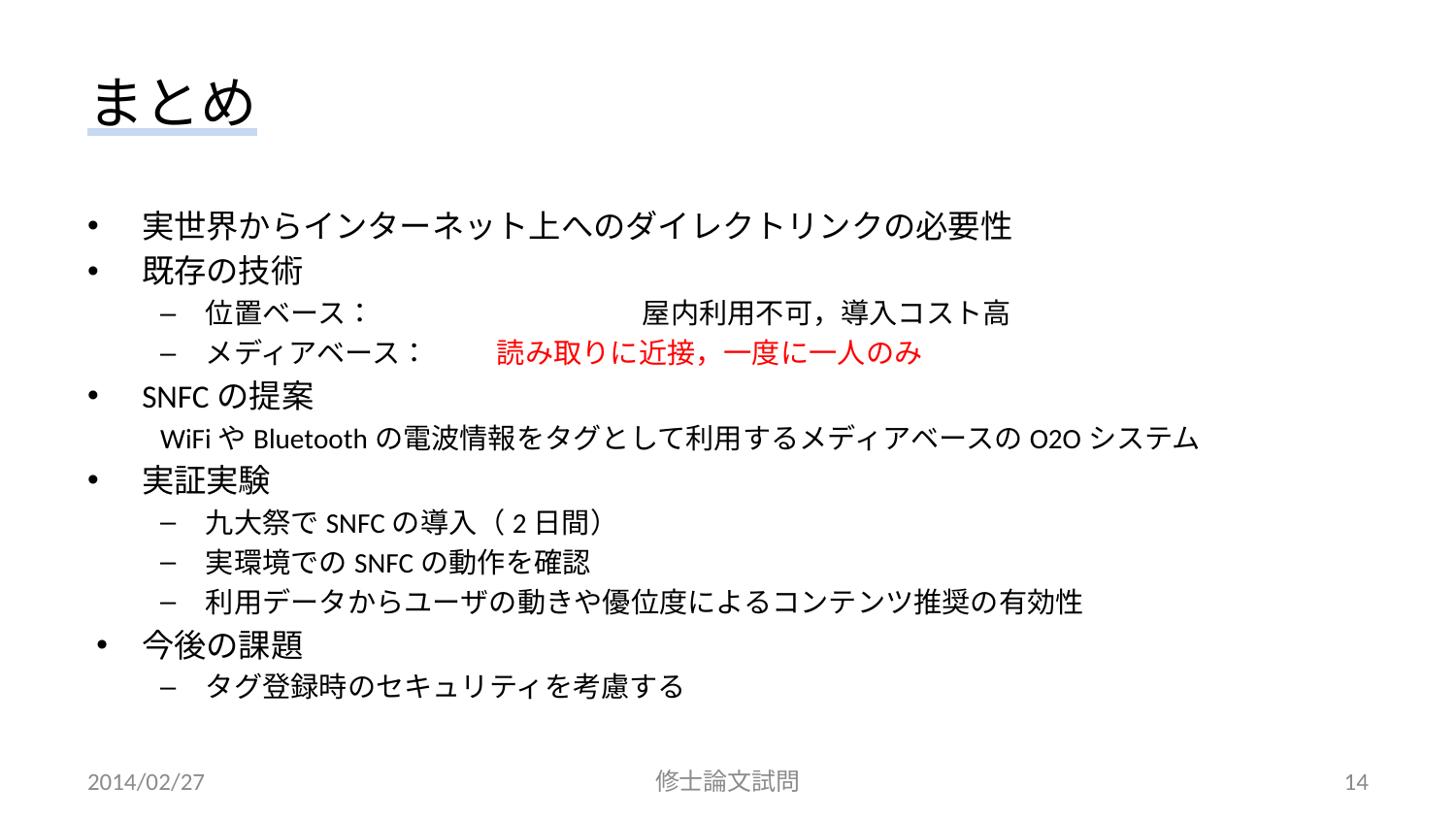

# まとめ
実世界からインターネット上へのダイレクトリンクの必要性
既存の技術
位置ベース：		屋内利用不可，導入コスト高
メディアベース：	読み取りに近接，一度に一人のみ
SNFCの提案
WiFiやBluetoothの電波情報をタグとして利用するメディアベースのO2Oシステム
実証実験
九大祭でSNFCの導入（2日間）
実環境でのSNFCの動作を確認
利用データからユーザの動きや優位度によるコンテンツ推奨の有効性
今後の課題
タグ登録時のセキュリティを考慮する
2014/02/27
修士論文試問
14